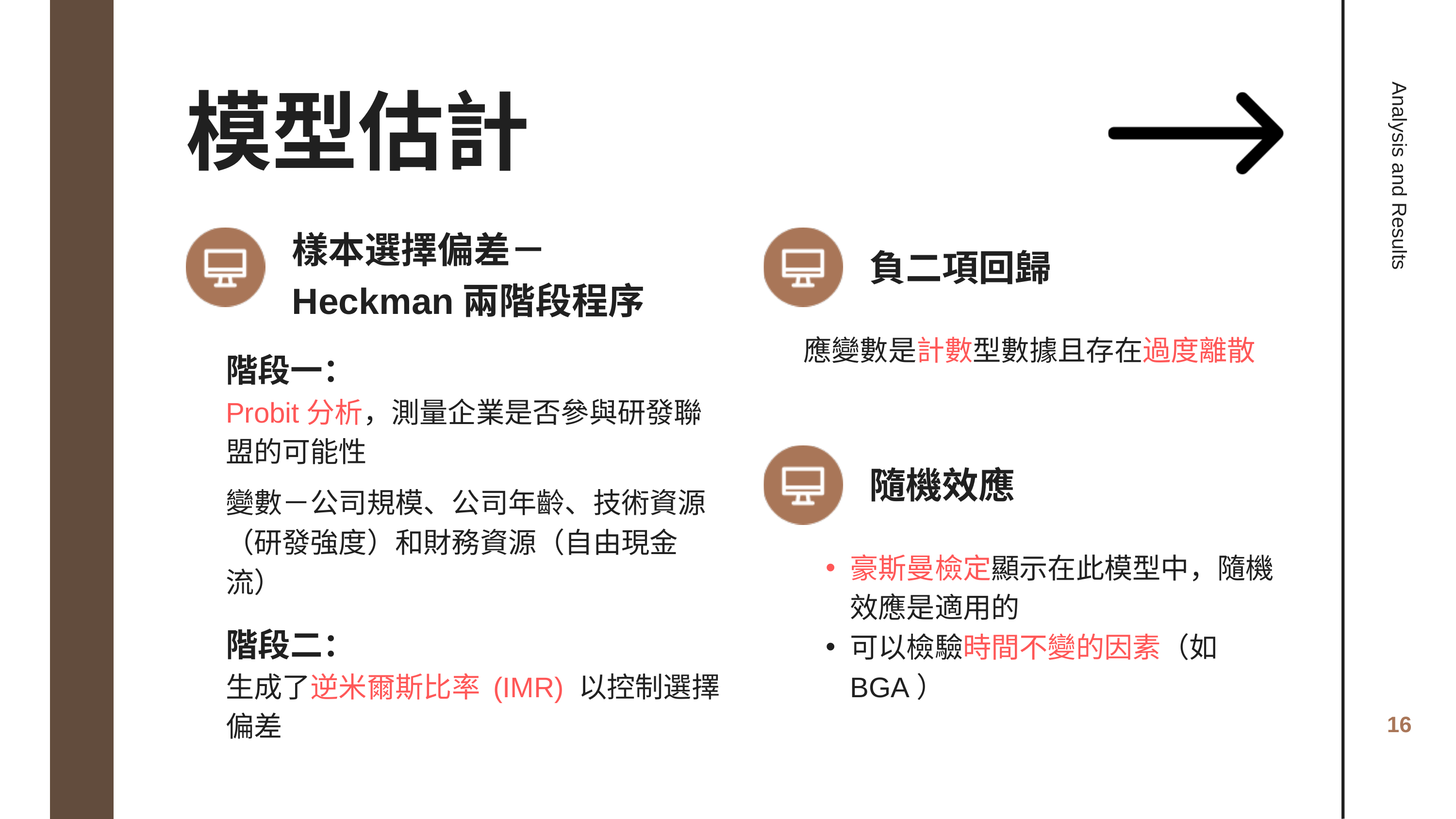

模型估計

樣本選擇偏差－
Heckman兩階段程序

Analysis and Results
負二項回歸
應變數是計數型數據且存在過度離散
階段一：
Probit分析，測量企業是否參與研發聯盟的可能性

變數－公司規模、公司年齡、技術資源（研發強度）和財務資源（自由現金流）

階段二：
生成了逆米爾斯比率 (IMR) 以控制選擇偏差

隨機效應
豪斯曼檢定顯示在此模型中，隨機效應是適用的
可以檢驗時間不變的因素（如BGA）
16